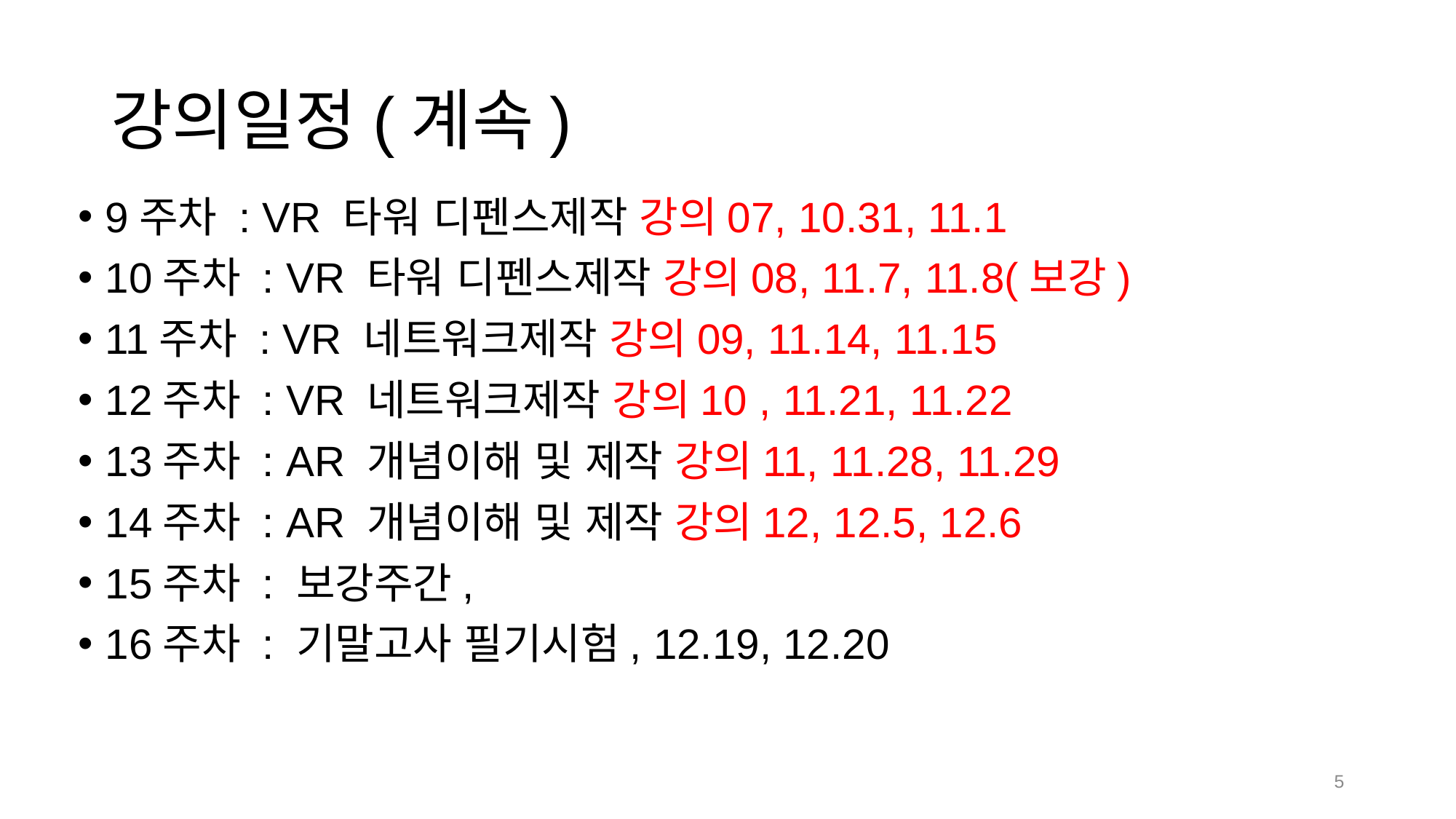

# 강의일정(계속)
9주차 : VR 타워 디펜스제작 강의07, 10.31, 11.1
10주차 : VR 타워 디펜스제작 강의08, 11.7, 11.8(보강)
11주차 : VR 네트워크제작 강의09, 11.14, 11.15
12주차 : VR 네트워크제작 강의10 , 11.21, 11.22
13주차 : AR 개념이해 및 제작 강의11, 11.28, 11.29
14주차 : AR 개념이해 및 제작 강의12, 12.5, 12.6
15주차 : 보강주간,
16주차 : 기말고사 필기시험, 12.19, 12.20
5